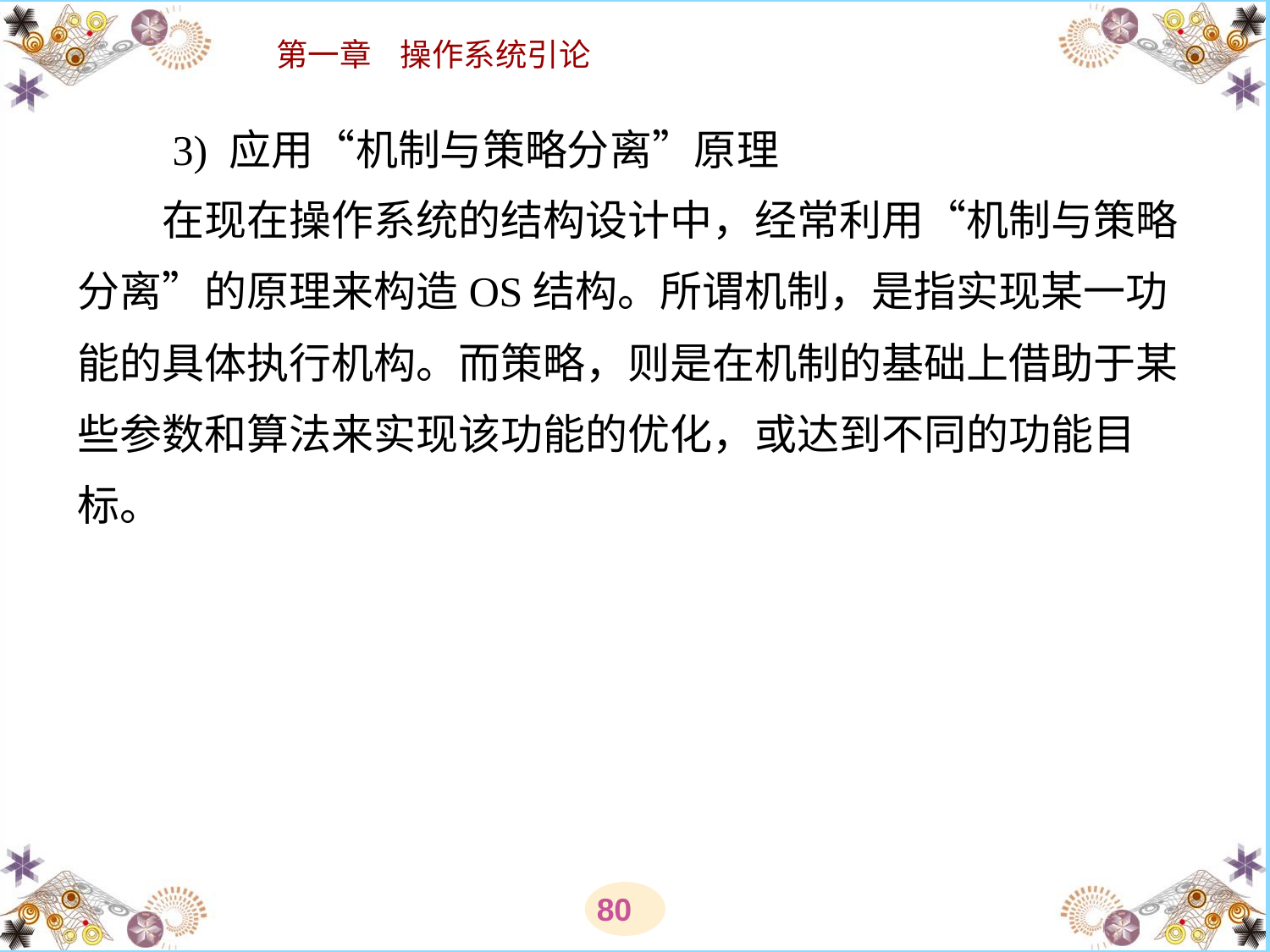

# 3) 应用“机制与策略分离”原理 　　在现在操作系统的结构设计中，经常利用“机制与策略分离”的原理来构造OS结构。所谓机制，是指实现某一功能的具体执行机构。而策略，则是在机制的基础上借助于某些参数和算法来实现该功能的优化，或达到不同的功能目标。